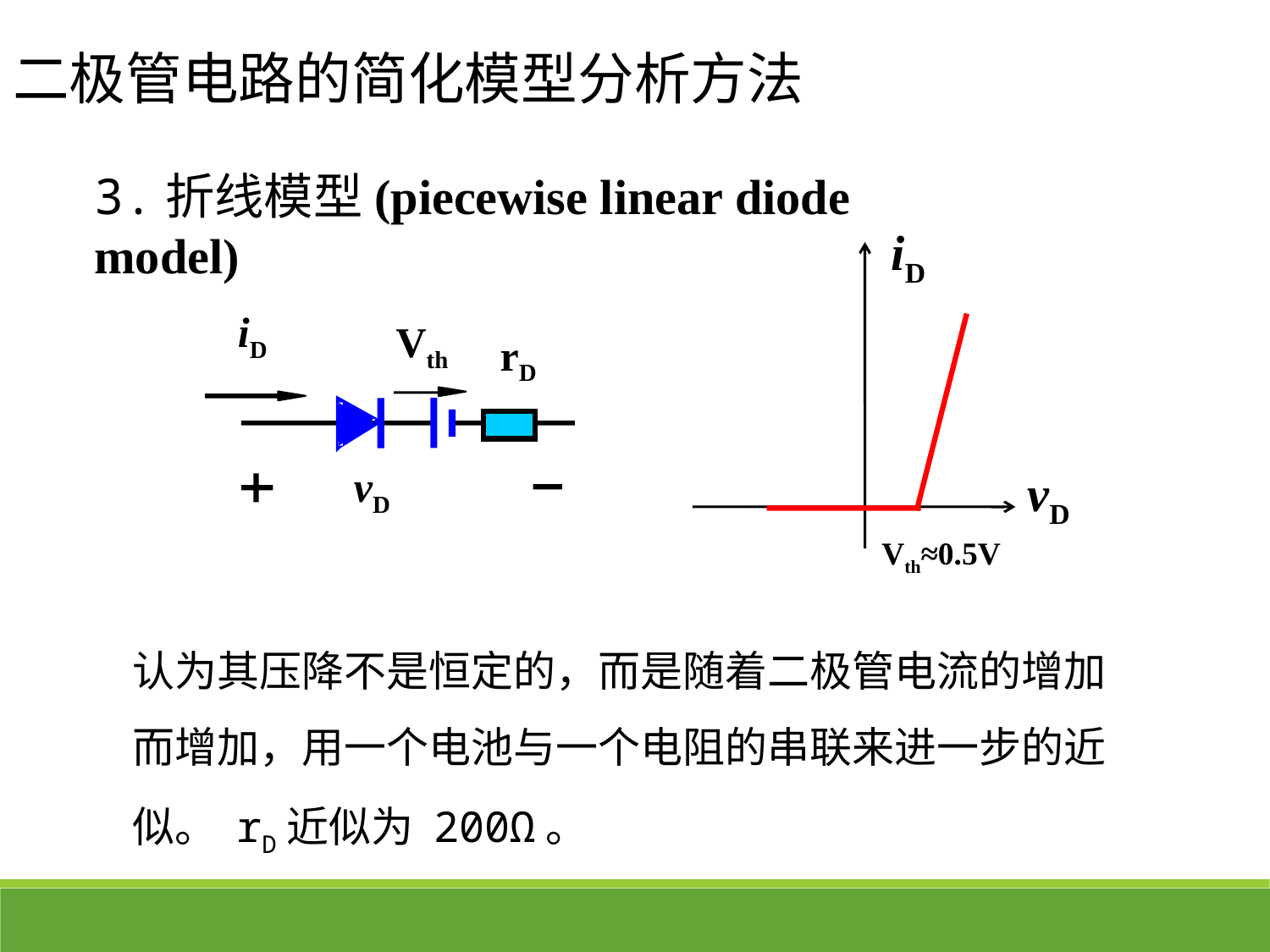

二极管电路的简化模型分析方法

3.折线模型(piecewise linear diode model)
iD

vD

Vth≈0.5V

iD
Vth
rD

vD

认为其压降不是恒定的，而是随着二极管电流的增加而增加，用一个电池与一个电阻的串联来进一步的近似。 rD近似为 200Ω。